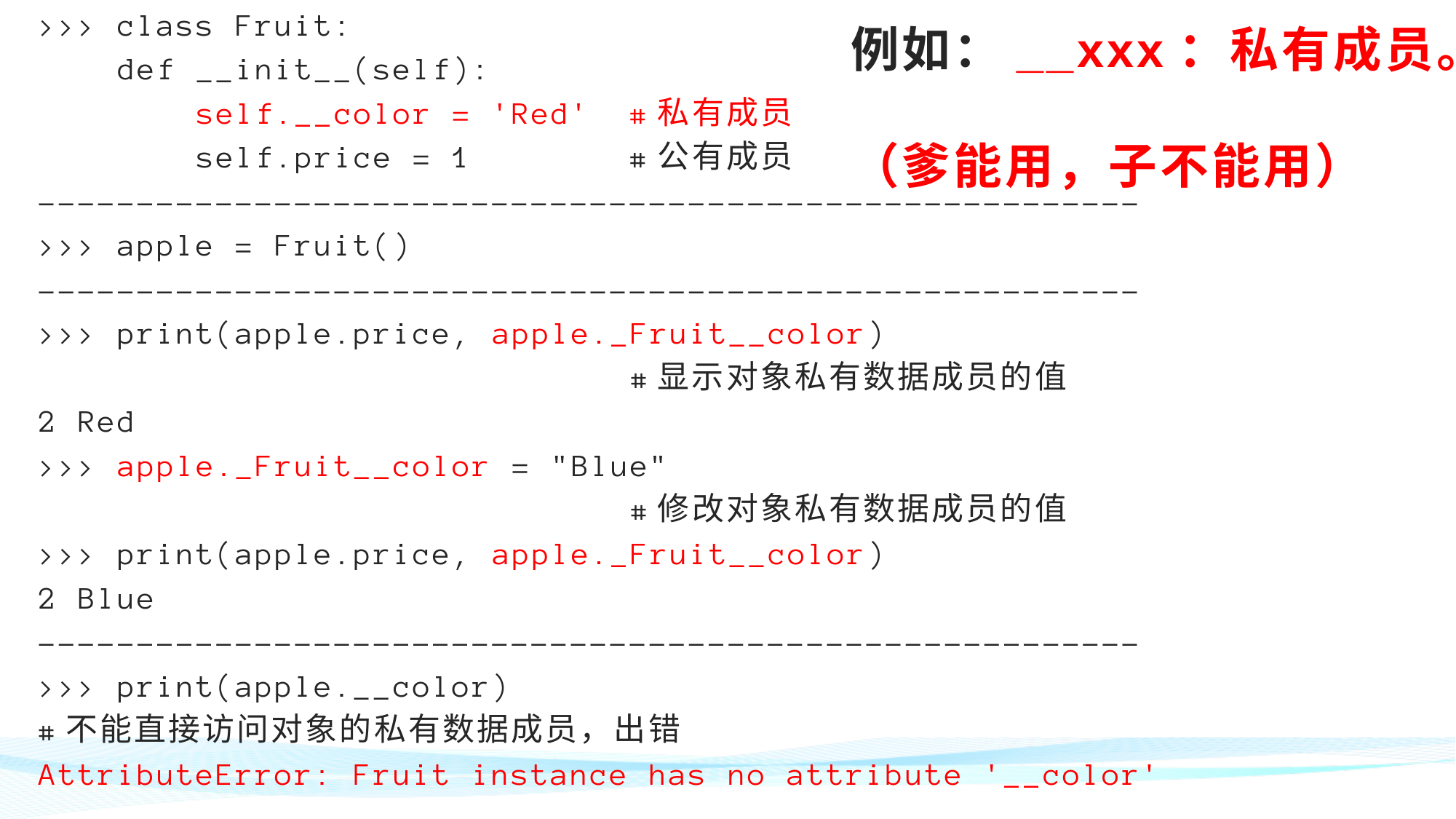

>>> class Fruit:
    def __init__(self):
        self.__color = 'Red'  #私有成员
        self.price = 1        #公有成员
--------------------------------------------------------
>>> apple = Fruit()
--------------------------------------------------------
>>> print(apple.price, apple._Fruit__color)
                              #显示对象私有数据成员的值
2 Red
>>> apple._Fruit__color = "Blue"
                              #修改对象私有数据成员的值
>>> print(apple.price, apple._Fruit__color)
2 Blue
--------------------------------------------------------
>>> print(apple.__color)
#不能直接访问对象的私有数据成员，出错
AttributeError: Fruit instance has no attribute '__color'

# 例如：__xxx：私有成员。 （爹能用，子不能用）